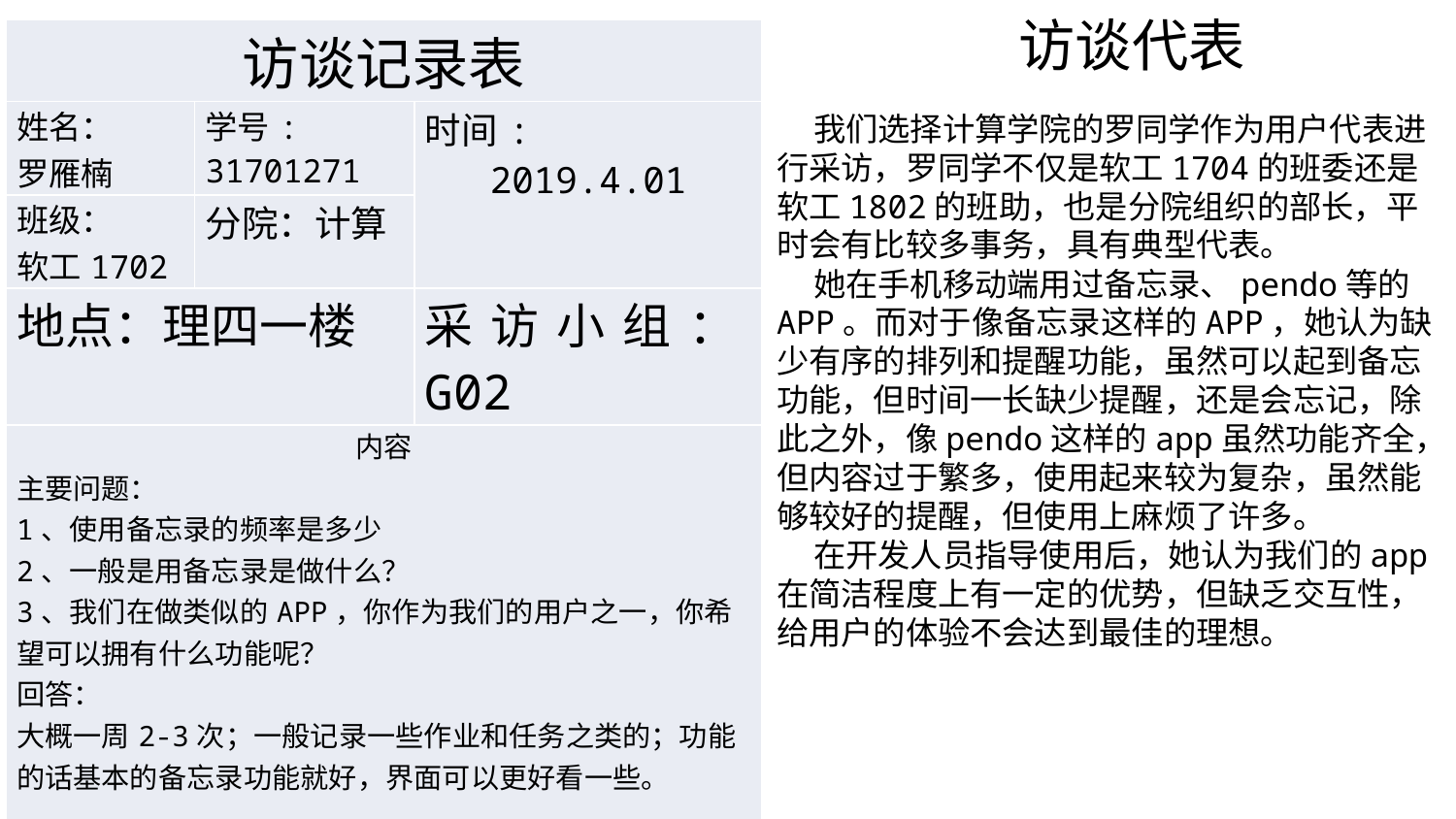

访谈代表
| 访谈记录表 |  |  |
| --- | --- | --- |
| 姓名： 罗雁楠 | 学号: 31701271 | 时间: 2019.4.01 |
| 班级： 软工1702 | 分院：计算 |  |
| 地点：理四一楼 |  | 采访小组：G02 |
| 内容 主要问题： 1、使用备忘录的频率是多少 2、一般是用备忘录是做什么？ 3、我们在做类似的APP，你作为我们的用户之一，你希望可以拥有什么功能呢？ 回答： 大概一周2-3次；一般记录一些作业和任务之类的；功能的话基本的备忘录功能就好，界面可以更好看一些。 |  |  |
    我们选择计算学院的罗同学作为用户代表进行采访，罗同学不仅是软工1704的班委还是软工1802的班助，也是分院组织的部长，平时会有比较多事务，具有典型代表。
    她在手机移动端用过备忘录、pendo等的APP。而对于像备忘录这样的APP，她认为缺少有序的排列和提醒功能，虽然可以起到备忘功能，但时间一长缺少提醒，还是会忘记，除此之外，像pendo这样的app虽然功能齐全，但内容过于繁多，使用起来较为复杂，虽然能够较好的提醒，但使用上麻烦了许多。
    在开发人员指导使用后，她认为我们的app在简洁程度上有一定的优势，但缺乏交互性，给用户的体验不会达到最佳的理想。